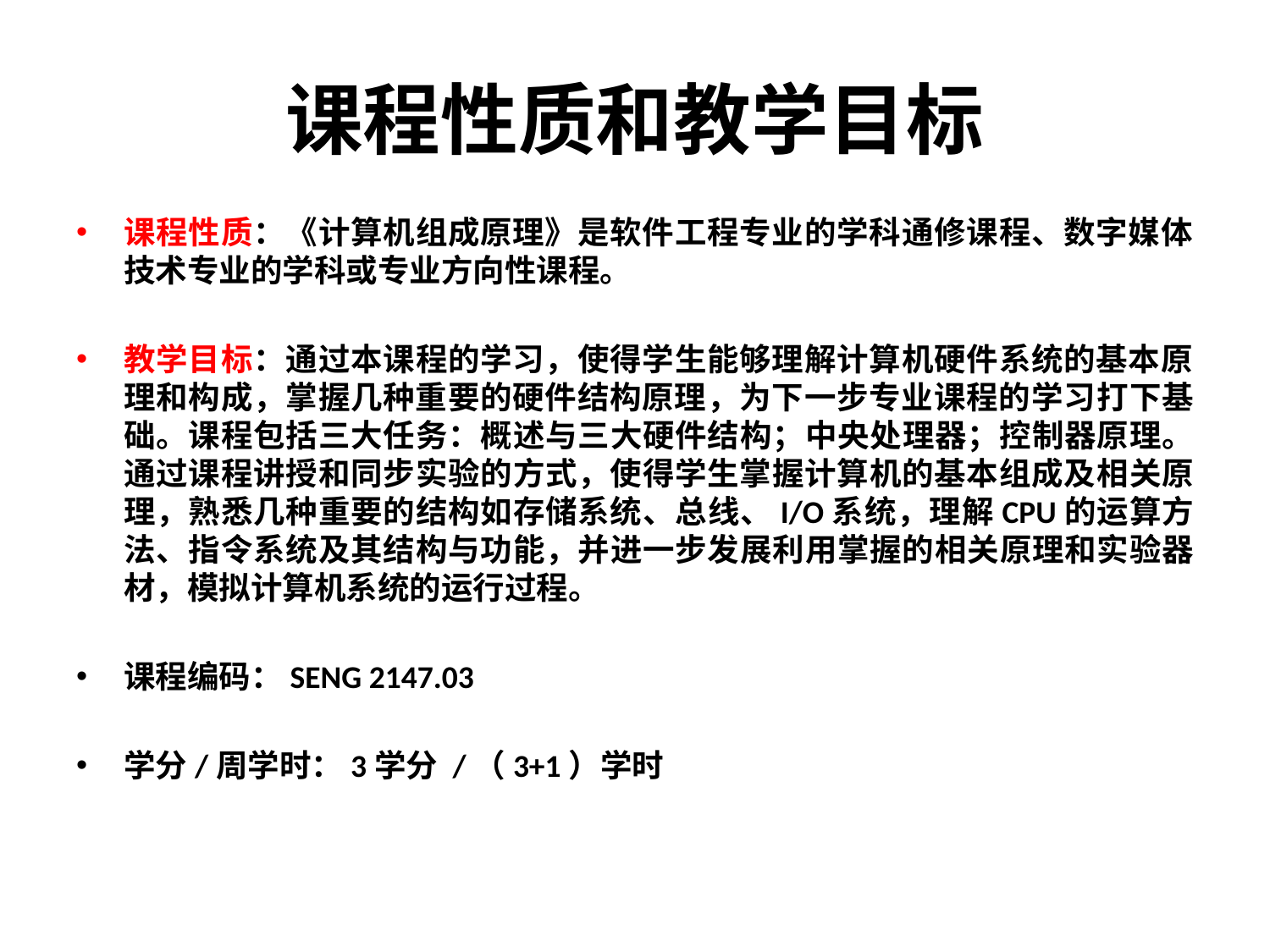

# 课程性质和教学目标
课程性质：《计算机组成原理》是软件工程专业的学科通修课程、数字媒体技术专业的学科或专业方向性课程。

教学目标：通过本课程的学习，使得学生能够理解计算机硬件系统的基本原理和构成，掌握几种重要的硬件结构原理，为下一步专业课程的学习打下基础。课程包括三大任务：概述与三大硬件结构；中央处理器；控制器原理。通过课程讲授和同步实验的方式，使得学生掌握计算机的基本组成及相关原理，熟悉几种重要的结构如存储系统、总线、I/O系统，理解CPU的运算方法、指令系统及其结构与功能，并进一步发展利用掌握的相关原理和实验器材，模拟计算机系统的运行过程。

课程编码：SENG 2147.03

学分/周学时：3学分 /（3+1）学时